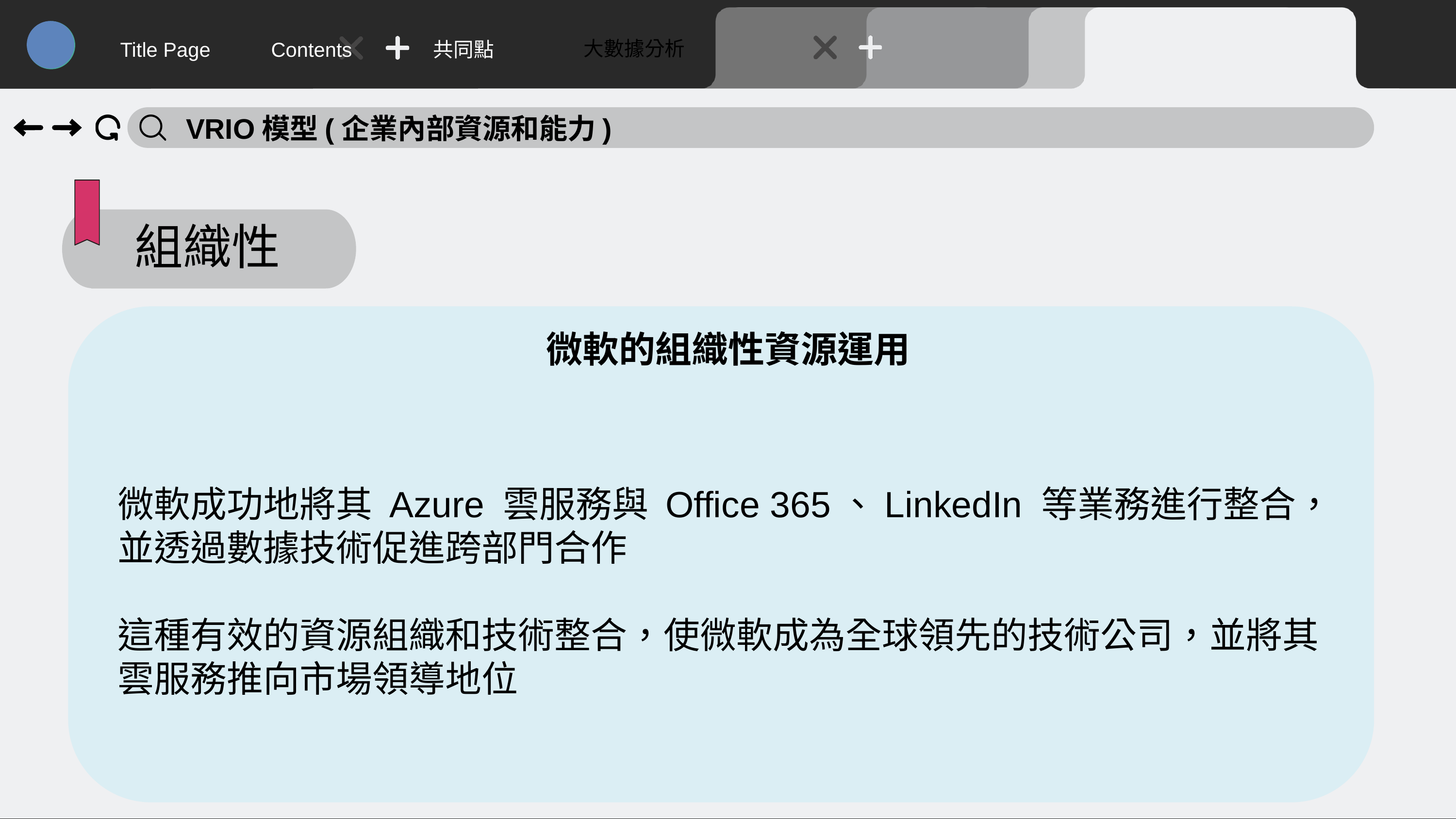

大數據分析
Title Page
Contents
共同點

VRIO模型(企業內部資源和能力)

組織性

微軟的組織性資源運用
微軟成功地將其 Azure 雲服務與 Office 365、LinkedIn 等業務進行整合，並透過數據技術促進跨部門合作

這種有效的資源組織和技術整合，使微軟成為全球領先的技術公司，並將其雲服務推向市場領導地位
39